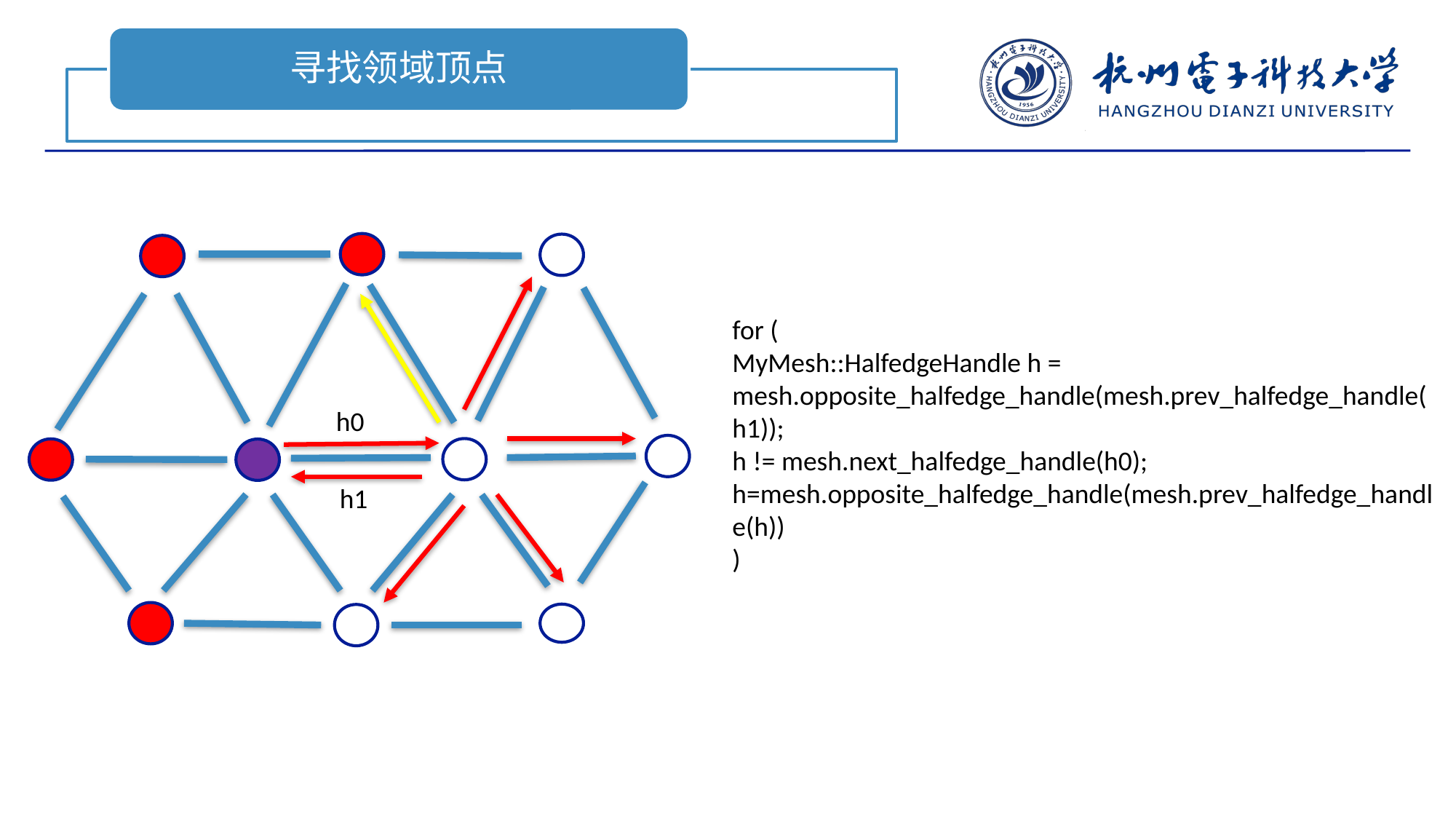

寻找领域顶点

for (
MyMesh::HalfedgeHandle h = mesh.opposite_halfedge_handle(mesh.prev_halfedge_handle(h1));
h != mesh.next_halfedge_handle(h0);
h=mesh.opposite_halfedge_handle(mesh.prev_halfedge_handle(h))
)
h0

h1